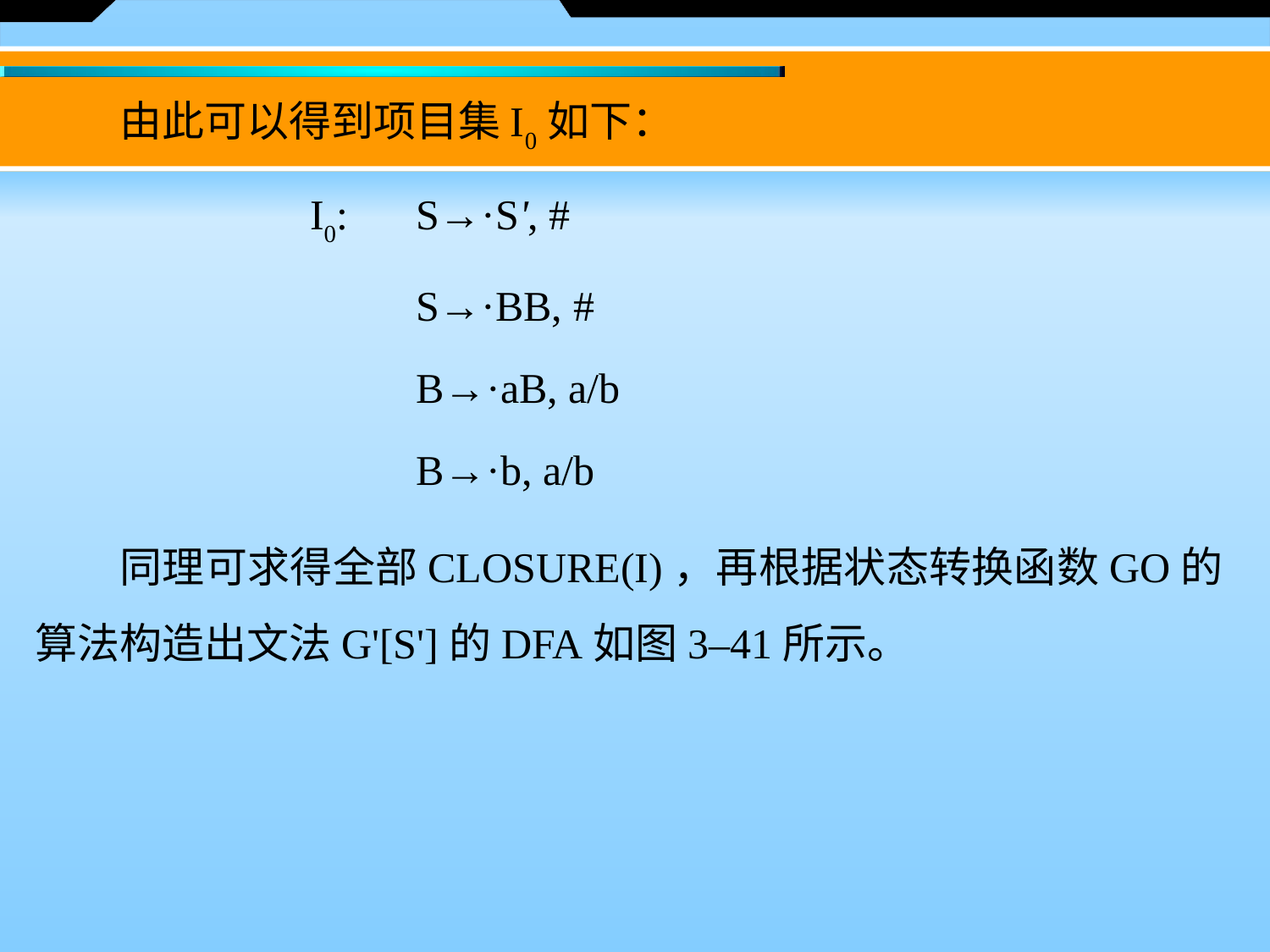

由此可以得到项目集I0如下：
                          I0: 	S→·S', #
                            	S→·BB, #
                            	B→·aB, a/b
                        	B→·b, a/b
　　同理可求得全部CLOSURE(I)，再根据状态转换函数GO的算法构造出文法G'[S']的DFA如图3–41所示。